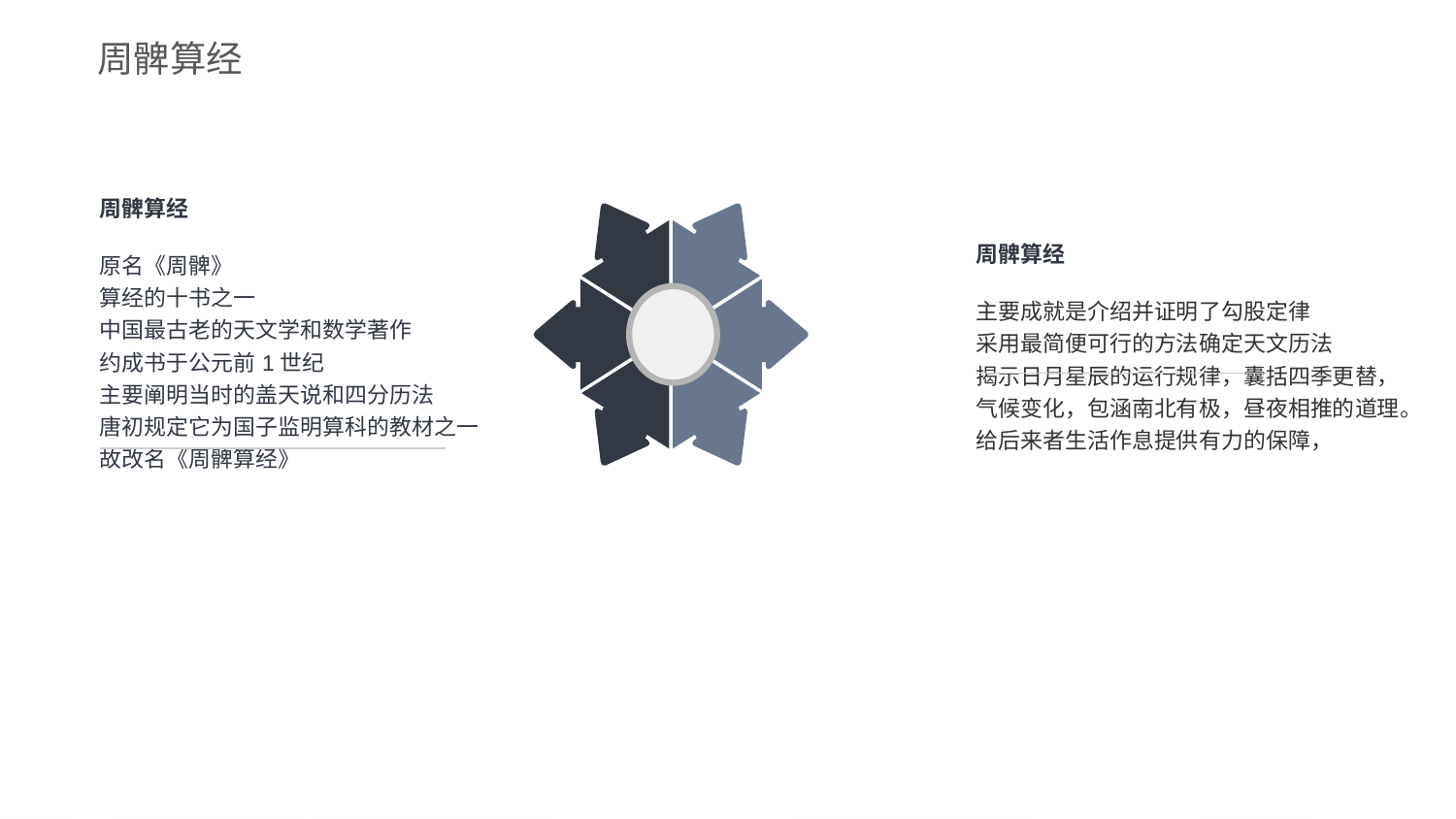

周髀算经
周髀算经

原名《周髀》
算经的十书之一
中国最古老的天文学和数学著作
约成书于公元前1世纪
主要阐明当时的盖天说和四分历法
唐初规定它为国子监明算科的教材之一
故改名《周髀算经》

周髀算经

主要成就是介绍并证明了勾股定律
采用最简便可行的方法确定天文历法
揭示日月星辰的运行规律，囊括四季更替，
气候变化，包涵南北有极，昼夜相推的道理。
给后来者生活作息提供有力的保障，